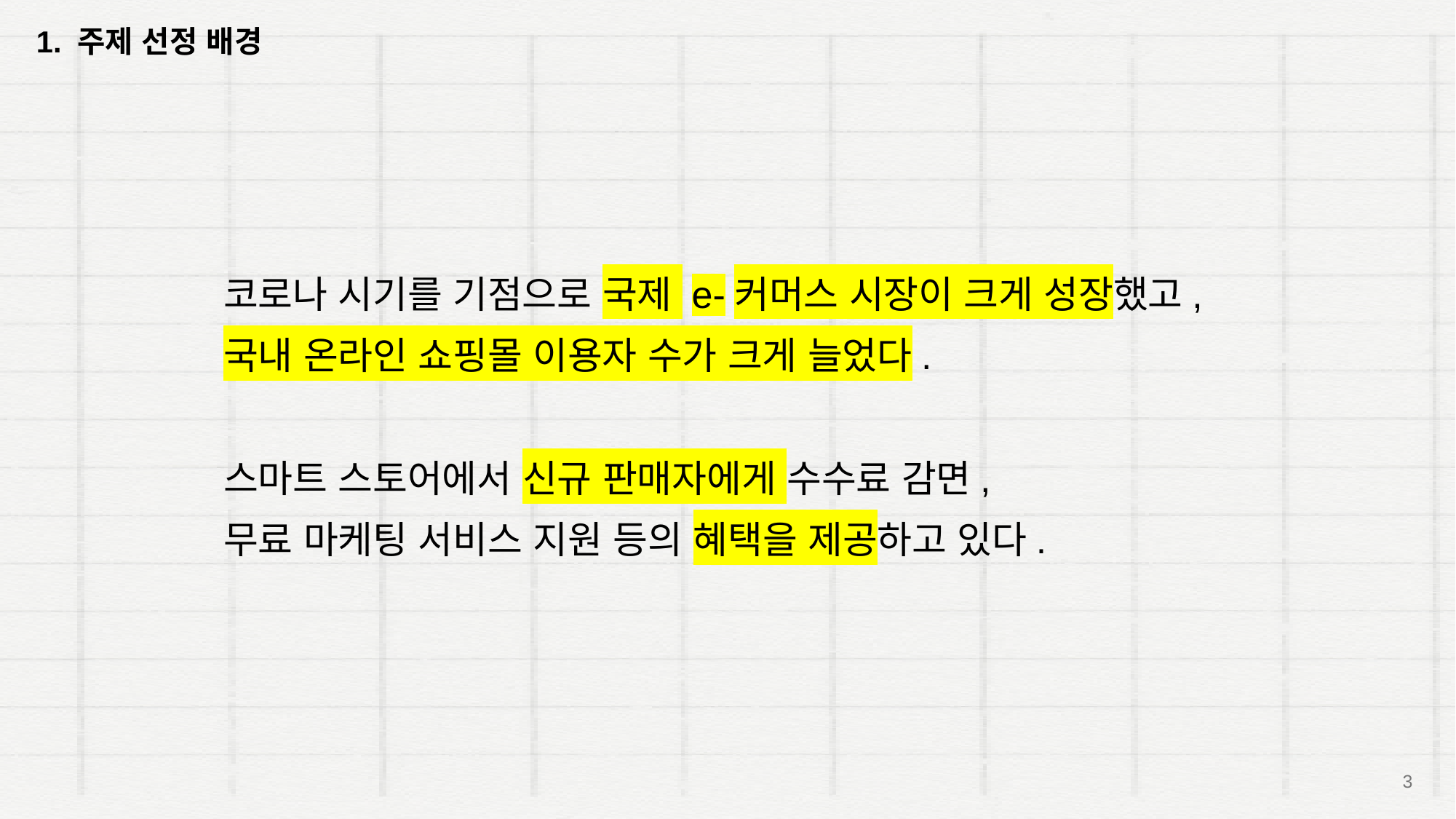

1. 주제 선정 배경
코로나 시기를 기점으로 국제 e-커머스 시장이 크게 성장했고, 국내 온라인 쇼핑몰 이용자 수가 크게 늘었다.

스마트 스토어에서 신규 판매자에게 수수료 감면,
무료 마케팅 서비스 지원 등의 혜택을 제공하고 있다.
3